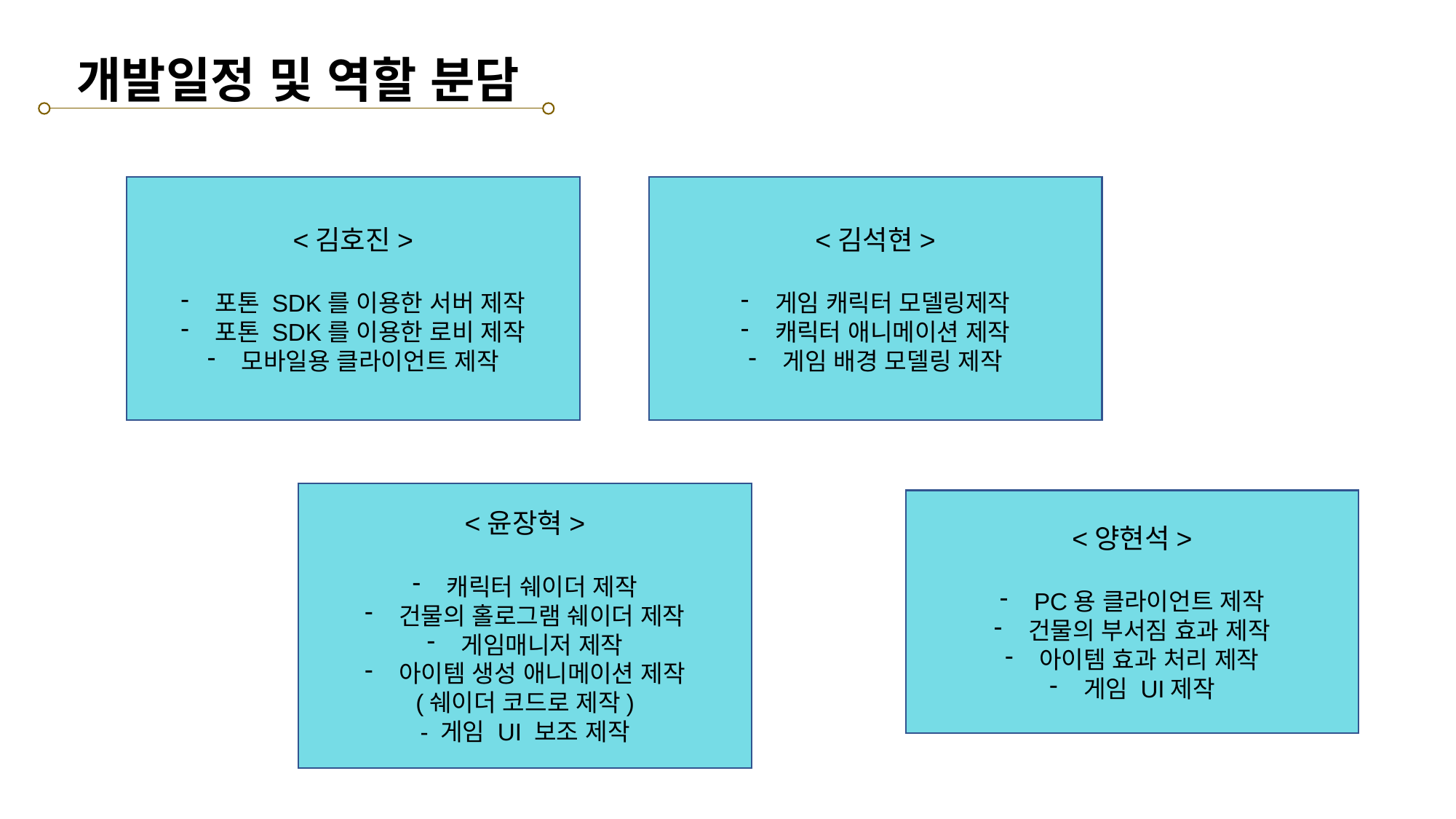

개발일정 및 역할 분담

`
<김호진>

포톤 SDK를 이용한 서버 제작
포톤 SDK를 이용한 로비 제작
모바일용 클라이언트 제작
<김석현>

게임 캐릭터 모델링제작
캐릭터 애니메이션 제작
게임 배경 모델링 제작
<윤장혁>

캐릭터 쉐이더 제작
건물의 홀로그램 쉐이더 제작
게임매니저 제작
아이템 생성 애니메이션 제작
(쉐이더 코드로 제작)
- 게임 UI 보조 제작
<양현석>

PC용 클라이언트 제작
건물의 부서짐 효과 제작
아이템 효과 처리 제작
게임 UI제작